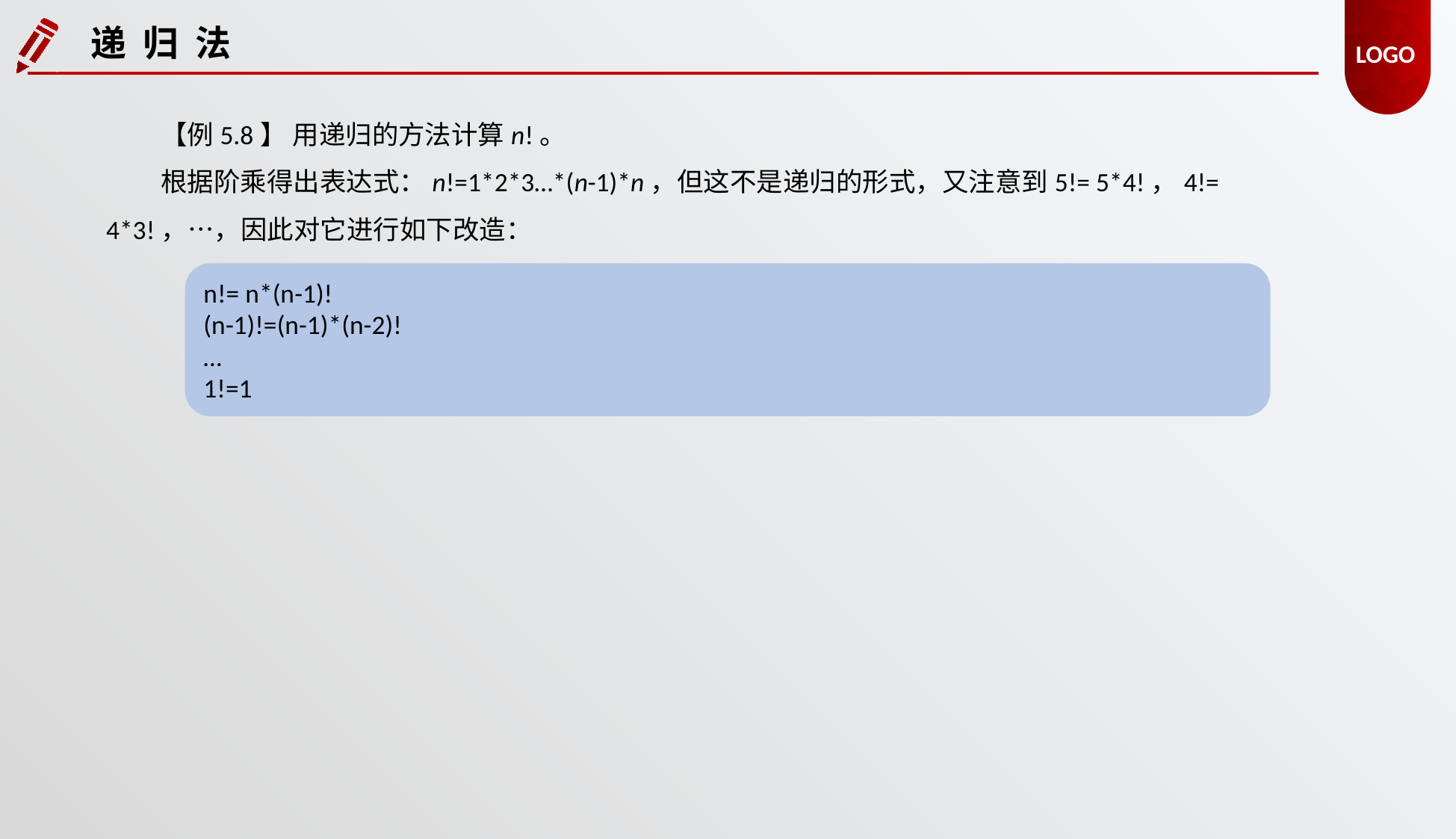

递  归  法
【例5.8】 用递归的方法计算n!。
根据阶乘得出表达式：n!=1*2*3…*(n-1)*n，但这不是递归的形式，又注意到5!= 5*4!，4!= 4*3!，…，因此对它进行如下改造：
n!= n*(n-1)!
(n-1)!=(n-1)*(n-2)!
…
1!=1